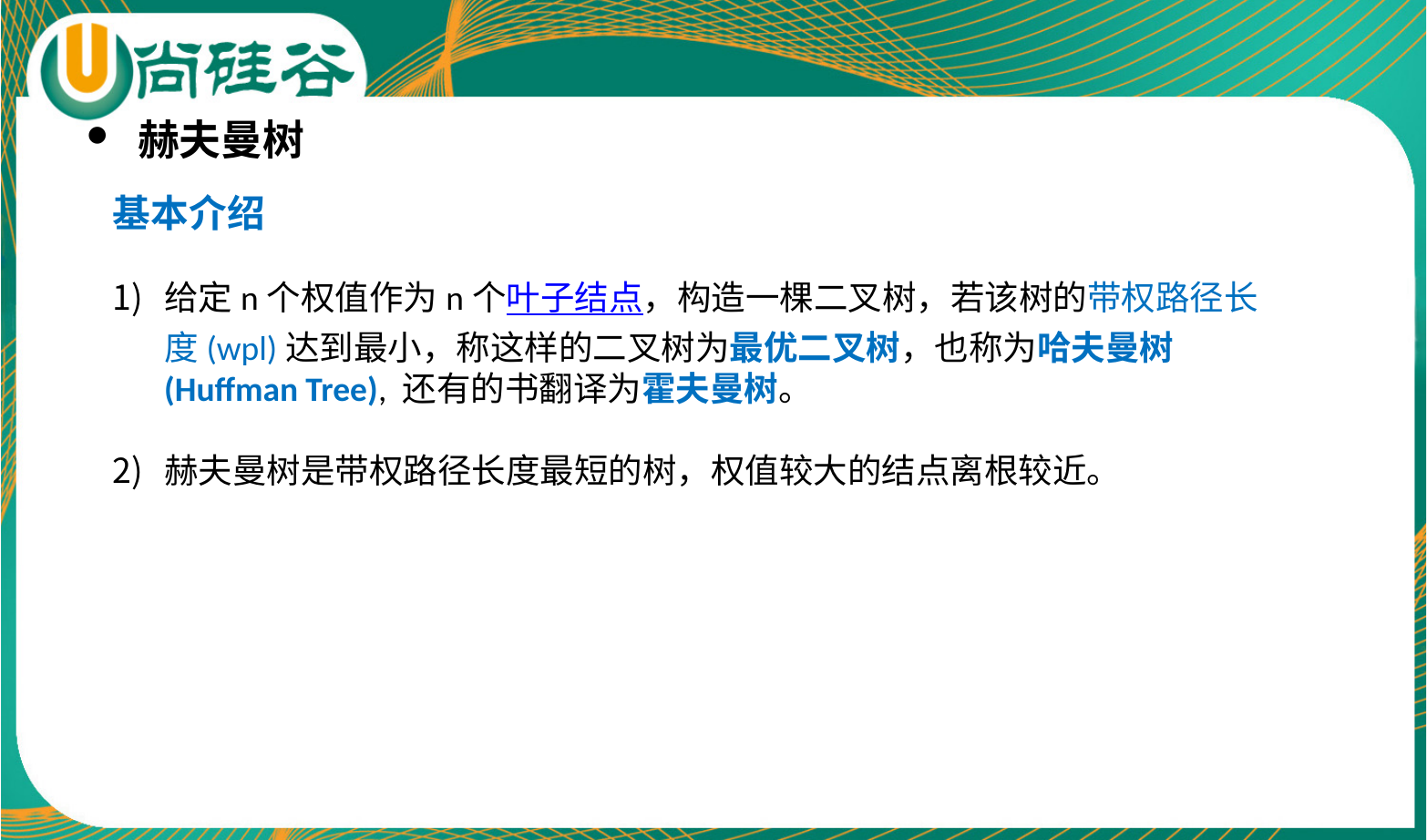

赫夫曼树
基本介绍

给定n个权值作为n个叶子结点，构造一棵二叉树，若该树的带权路径长度(wpl)达到最小，称这样的二叉树为最优二叉树，也称为哈夫曼树(Huffman Tree), 还有的书翻译为霍夫曼树。

赫夫曼树是带权路径长度最短的树，权值较大的结点离根较近。